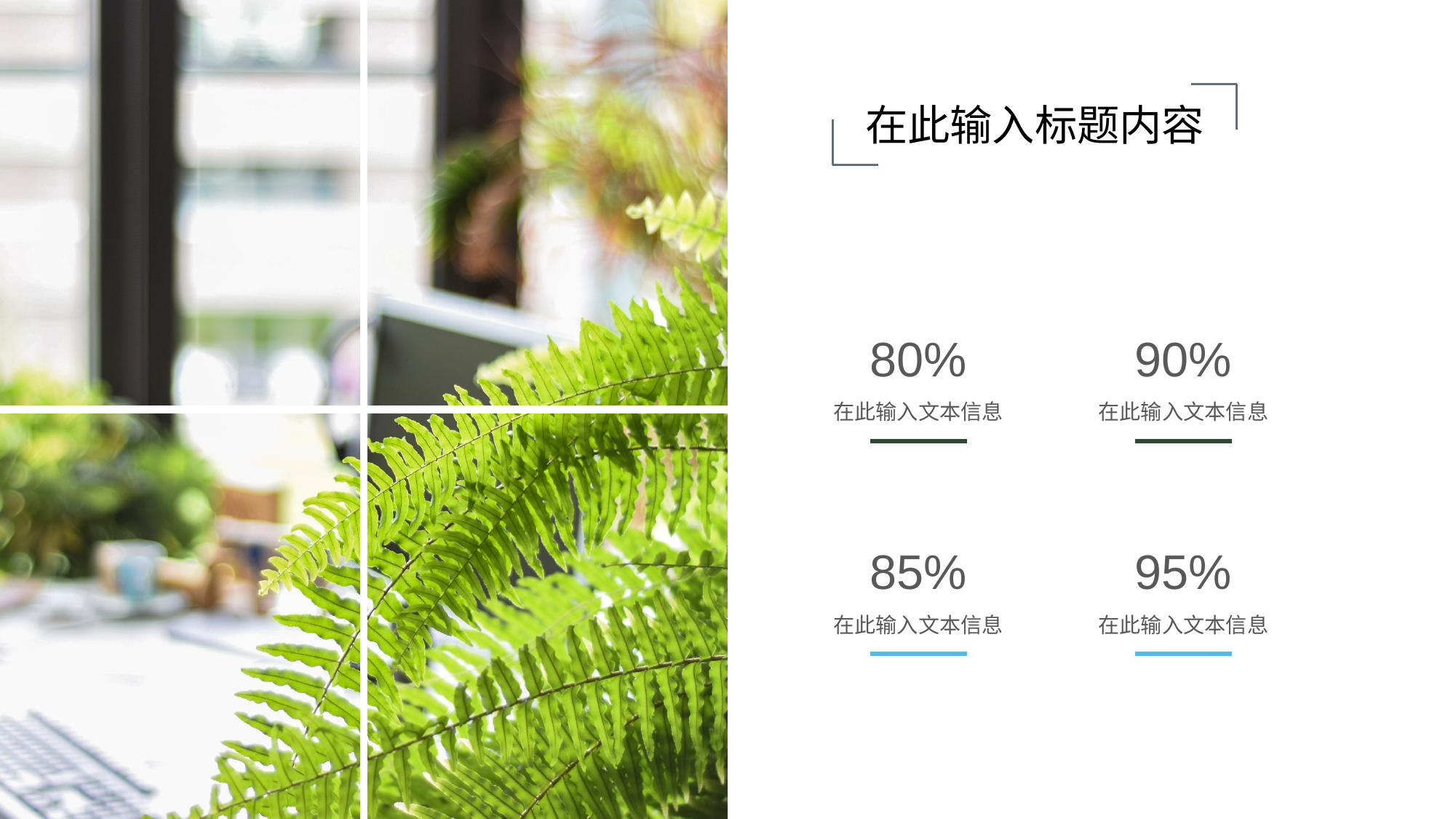

在此输入标题内容
80%
在此输入文本信息
90%
在此输入文本信息
85%
在此输入文本信息
95%
在此输入文本信息